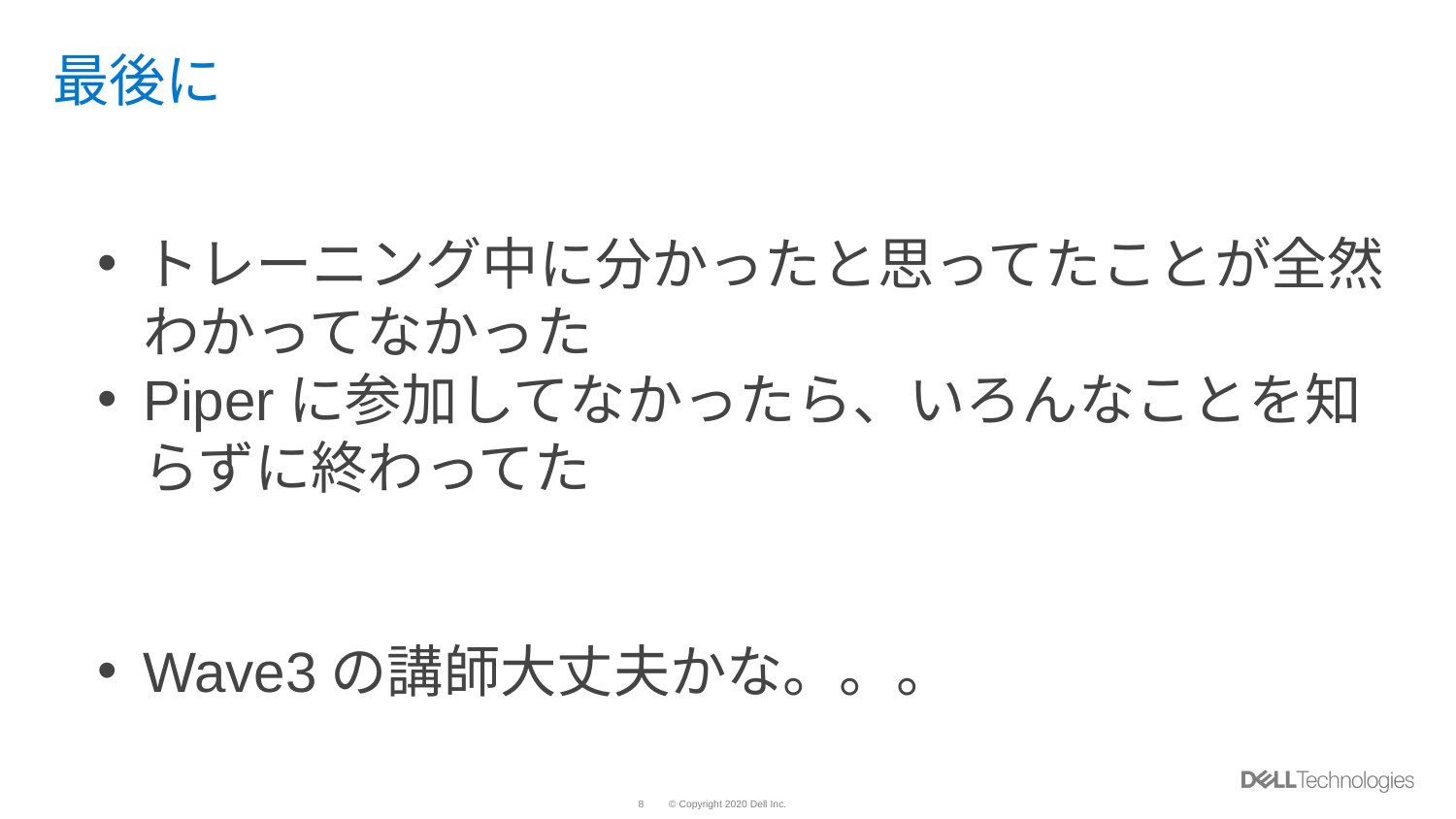

# 最後に
トレーニング中に分かったと思ってたことが全然わかってなかった
Piperに参加してなかったら、いろんなことを知らずに終わってた

Wave3の講師大丈夫かな。。。